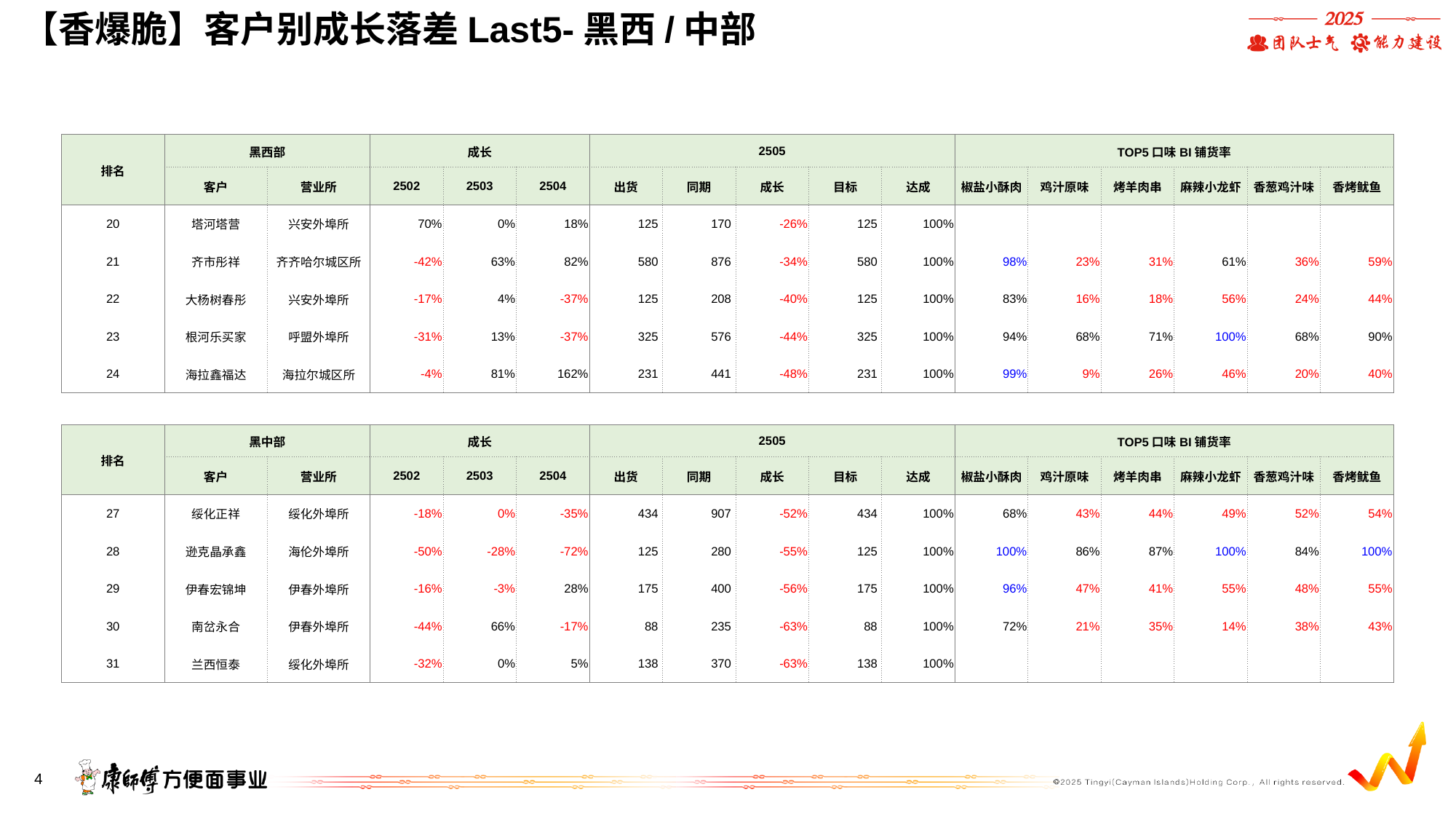

# 【香爆脆】客户别成长落差Last5-黑西/中部
| 排名 | 黑西部 |  | 成长 |  |  | 2505 |  |  |  |  | TOP5口味BI铺货率 |  |  |  |  |  |
| --- | --- | --- | --- | --- | --- | --- | --- | --- | --- | --- | --- | --- | --- | --- | --- | --- |
|  | 客户 | 营业所 | 2502 | 2503 | 2504 | 出货 | 同期 | 成长 | 目标 | 达成 | 椒盐小酥肉 | 鸡汁原味 | 烤羊肉串 | 麻辣小龙虾 | 香葱鸡汁味 | 香烤鱿鱼 |
| 20 | 塔河塔营 | 兴安外埠所 | 70% | 0% | 18% | 125 | 170 | -26% | 125 | 100% |  |  |  |  |  |  |
| 21 | 齐市彤祥 | 齐齐哈尔城区所 | -42% | 63% | 82% | 580 | 876 | -34% | 580 | 100% | 98% | 23% | 31% | 61% | 36% | 59% |
| 22 | 大杨树春彤 | 兴安外埠所 | -17% | 4% | -37% | 125 | 208 | -40% | 125 | 100% | 83% | 16% | 18% | 56% | 24% | 44% |
| 23 | 根河乐买家 | 呼盟外埠所 | -31% | 13% | -37% | 325 | 576 | -44% | 325 | 100% | 94% | 68% | 71% | 100% | 68% | 90% |
| 24 | 海拉鑫福达 | 海拉尔城区所 | -4% | 81% | 162% | 231 | 441 | -48% | 231 | 100% | 99% | 9% | 26% | 46% | 20% | 40% |
| 排名 | 黑中部 |  | 成长 |  |  | 2505 |  |  |  |  | TOP5口味BI铺货率 |  |  |  |  |  |
| --- | --- | --- | --- | --- | --- | --- | --- | --- | --- | --- | --- | --- | --- | --- | --- | --- |
|  | 客户 | 营业所 | 2502 | 2503 | 2504 | 出货 | 同期 | 成长 | 目标 | 达成 | 椒盐小酥肉 | 鸡汁原味 | 烤羊肉串 | 麻辣小龙虾 | 香葱鸡汁味 | 香烤鱿鱼 |
| 27 | 绥化正祥 | 绥化外埠所 | -18% | 0% | -35% | 434 | 907 | -52% | 434 | 100% | 68% | 43% | 44% | 49% | 52% | 54% |
| 28 | 逊克晶承鑫 | 海伦外埠所 | -50% | -28% | -72% | 125 | 280 | -55% | 125 | 100% | 100% | 86% | 87% | 100% | 84% | 100% |
| 29 | 伊春宏锦坤 | 伊春外埠所 | -16% | -3% | 28% | 175 | 400 | -56% | 175 | 100% | 96% | 47% | 41% | 55% | 48% | 55% |
| 30 | 南岔永合 | 伊春外埠所 | -44% | 66% | -17% | 88 | 235 | -63% | 88 | 100% | 72% | 21% | 35% | 14% | 38% | 43% |
| 31 | 兰西恒泰 | 绥化外埠所 | -32% | 0% | 5% | 138 | 370 | -63% | 138 | 100% |  |  |  |  |  |  |